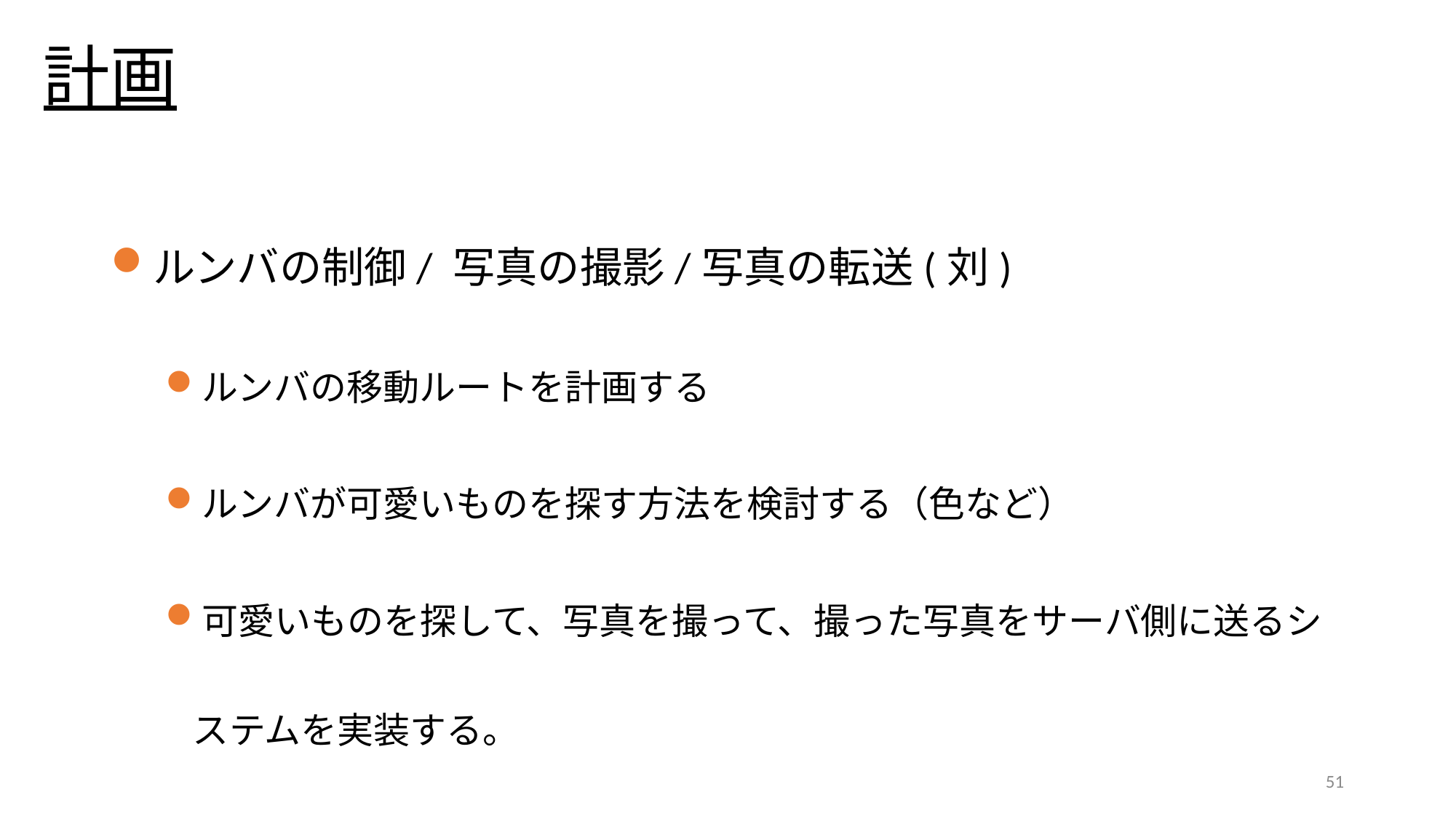

# 計画
ルンバの制御/ 写真の撮影/写真の転送(刘)
ルンバの移動ルートを計画する
ルンバが可愛いものを探す方法を検討する（色など）
可愛いものを探して、写真を撮って、撮った写真をサーバ側に送るシステムを実装する。
51